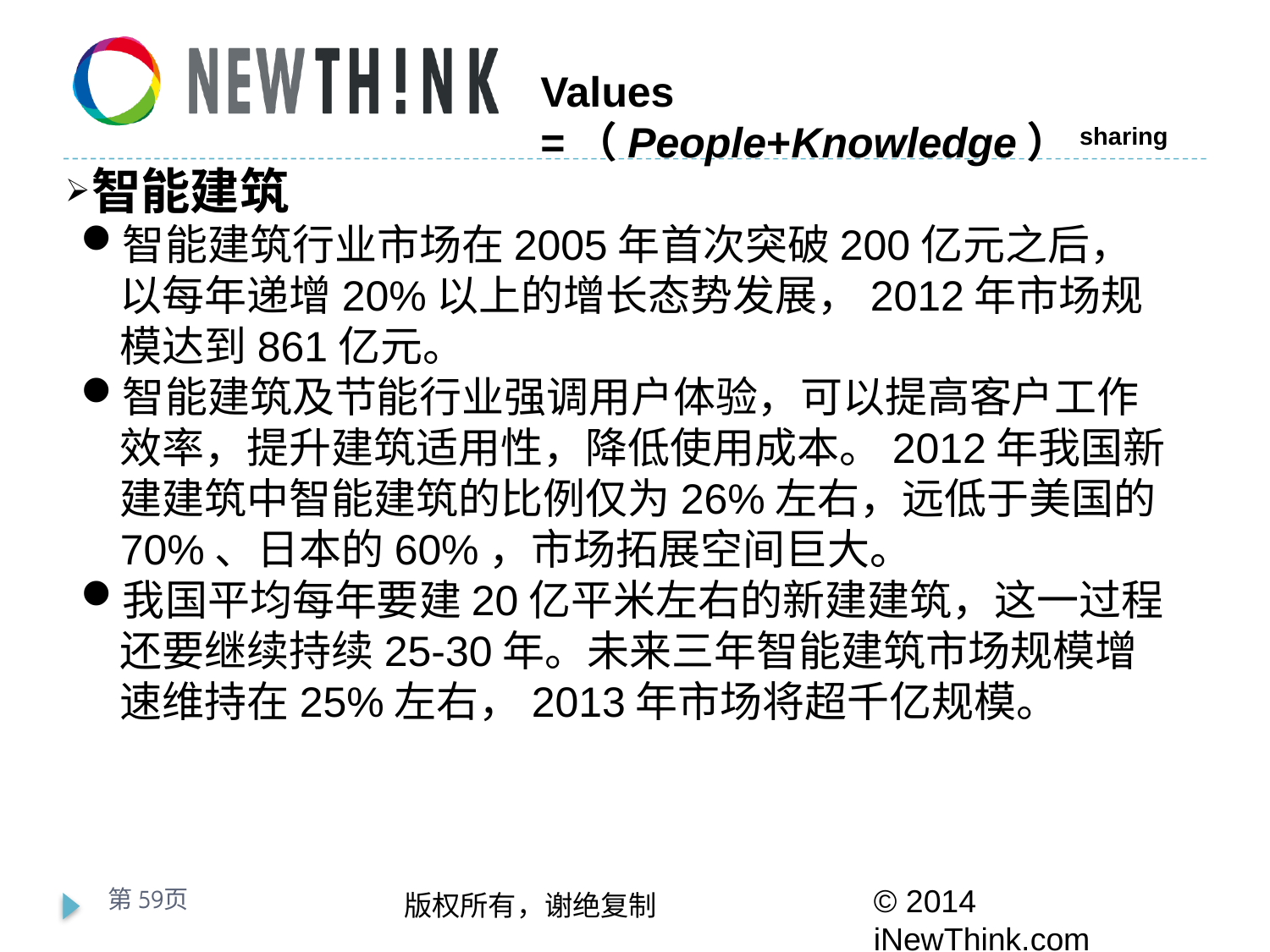

智能建筑
智能建筑行业市场在2005年首次突破200亿元之后，以每年递增20%以上的增长态势发展，2012年市场规模达到861亿元。
智能建筑及节能行业强调用户体验，可以提高客户工作效率，提升建筑适用性，降低使用成本。2012年我国新建建筑中智能建筑的比例仅为26%左右，远低于美国的70%、日本的60%，市场拓展空间巨大。
我国平均每年要建20亿平米左右的新建建筑，这一过程还要继续持续25-30年。未来三年智能建筑市场规模增速维持在25%左右，2013年市场将超千亿规模。
第59页